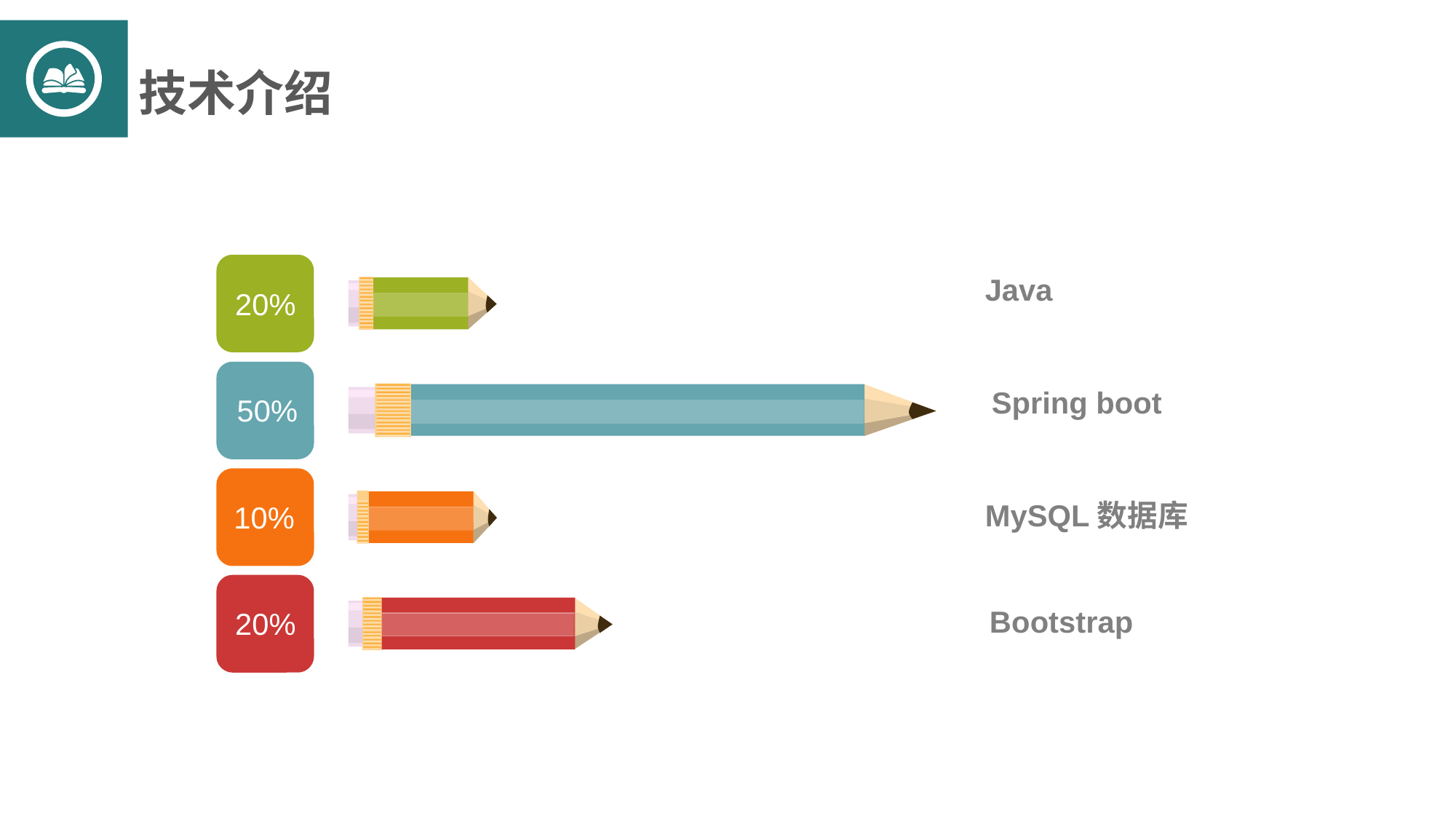

技术介绍

Java

20%

Spring boot

50%

MySQL数据库
10%

Bootstrap
20%